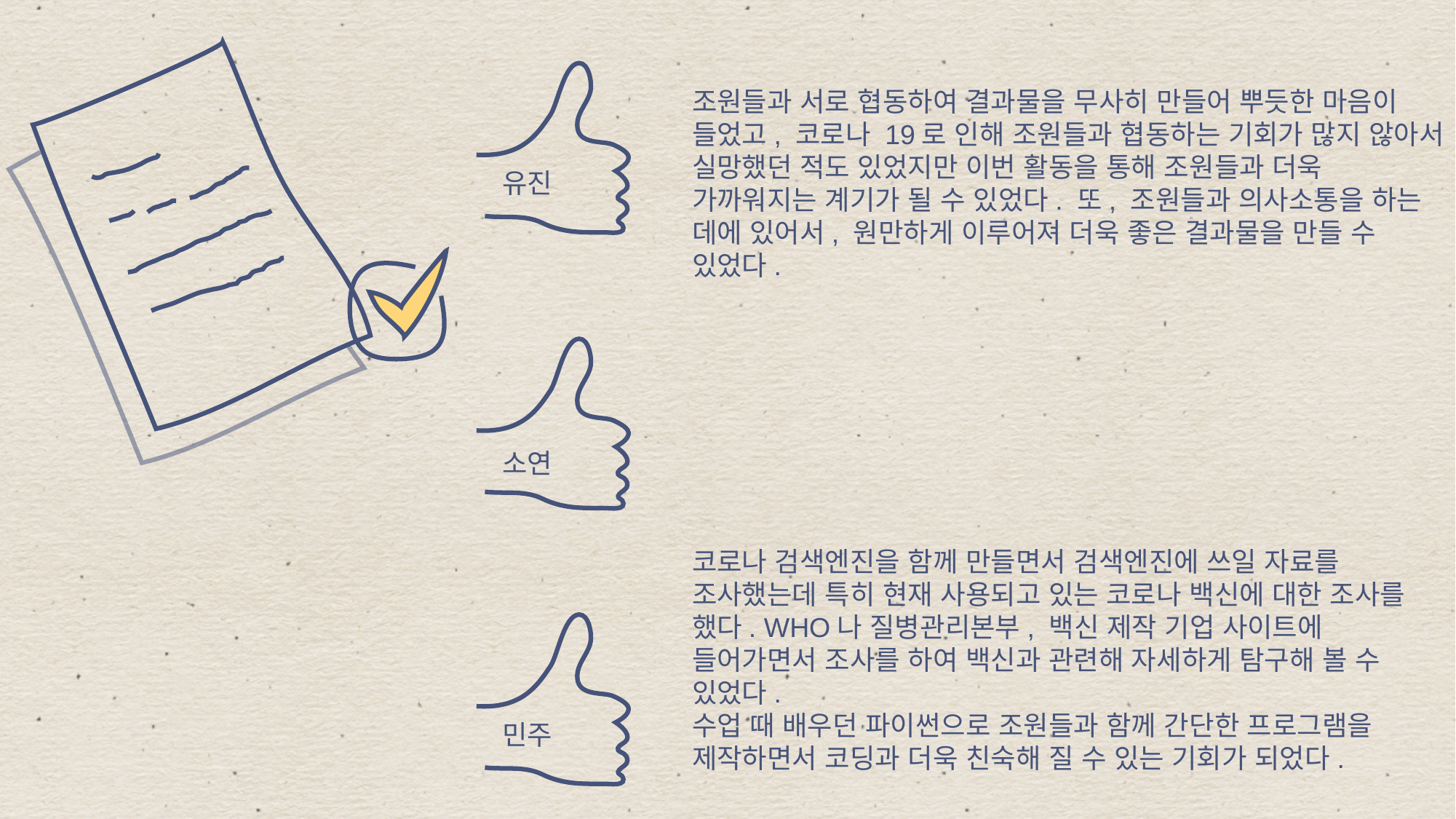

조원들과 서로 협동하여 결과물을 무사히 만들어 뿌듯한 마음이 들었고, 코로나 19로 인해 조원들과 협동하는 기회가 많지 않아서 실망했던 적도 있었지만 이번 활동을 통해 조원들과 더욱 가까워지는 계기가 될 수 있었다. 또, 조원들과 의사소통을 하는 데에 있어서, 원만하게 이루어져 더욱 좋은 결과물을 만들 수 있었다.

유진

소연
코로나 검색엔진을 함께 만들면서 검색엔진에 쓰일 자료를 조사했는데 특히 현재 사용되고 있는 코로나 백신에 대한 조사를 했다. WHO나 질병관리본부, 백신 제작 기업 사이트에 들어가면서 조사를 하여 백신과 관련해 자세하게 탐구해 볼 수 있었다.
수업 때 배우던 파이썬으로 조원들과 함께 간단한 프로그램을 제작하면서 코딩과 더욱 친숙해 질 수 있는 기회가 되었다.
민주